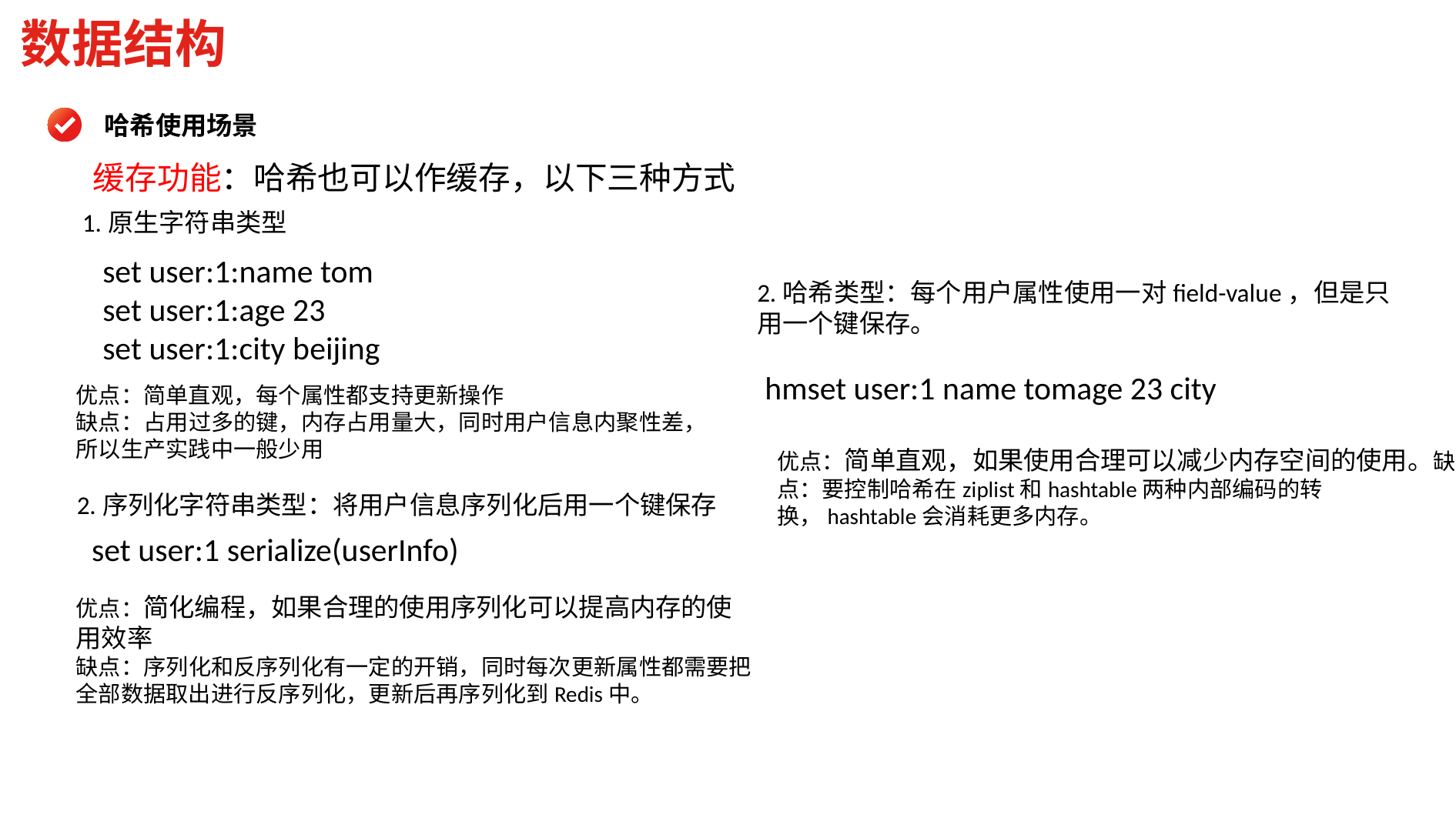

数据结构
哈希使用场景

缓存功能：哈希也可以作缓存，以下三种方式
1.原生字符串类型
set user:1:name tom
set user:1:age 23
set user:1:city beijing
2.哈希类型：每个用户属性使用一对field-value，但是只用一个键保存。
hmset user:1 name tomage 23 city
优点：简单直观，每个属性都支持更新操作
缺点：占用过多的键，内存占用量大，同时用户信息内聚性差，所以生产实践中一般少用
优点：简单直观，如果使用合理可以减少内存空间的使用。缺点：要控制哈希在ziplist和hashtable两种内部编码的转换，hashtable会消耗更多内存。
2.序列化字符串类型：将用户信息序列化后用一个键保存
set user:1 serialize(userInfo)
优点：简化编程，如果合理的使用序列化可以提高内存的使用效率
缺点：序列化和反序列化有一定的开销，同时每次更新属性都需要把全部数据取出进行反序列化，更新后再序列化到Redis中。